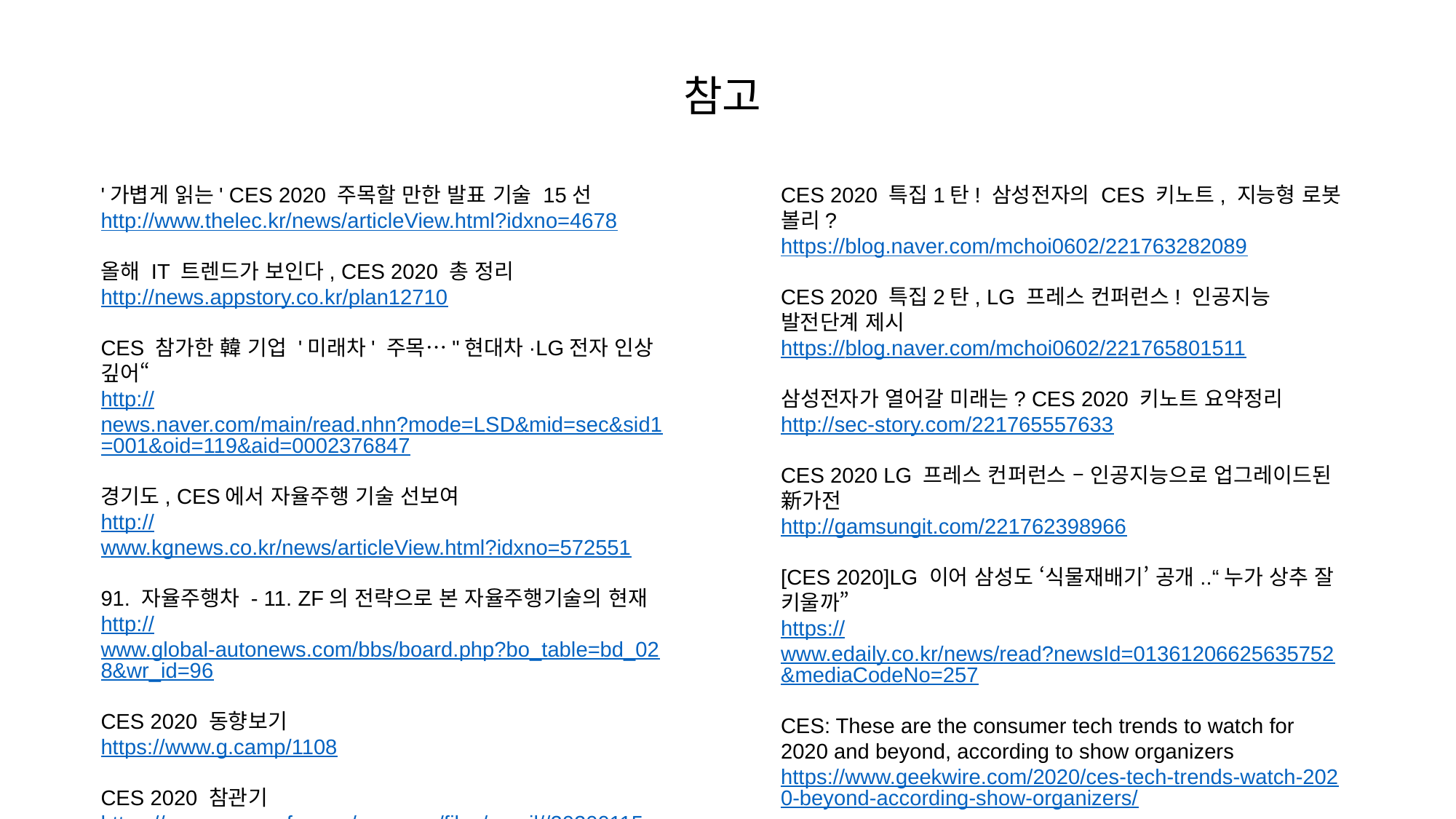

참고
'가볍게 읽는' CES 2020 주목할 만한 발표 기술 15선
http://www.thelec.kr/news/articleView.html?idxno=4678

올해 IT 트렌드가 보인다, CES 2020 총 정리
http://news.appstory.co.kr/plan12710

CES 참가한 韓 기업 '미래차' 주목…"현대차·LG전자 인상 깊어“
http://news.naver.com/main/read.nhn?mode=LSD&mid=sec&sid1=001&oid=119&aid=0002376847

경기도, CES에서 자율주행 기술 선보여
http://www.kgnews.co.kr/news/articleView.html?idxno=572551

91. 자율주행차 - 11. ZF의 전략으로 본 자율주행기술의 현재
http://www.global-autonews.com/bbs/board.php?bo_table=bd_028&wr_id=96

CES 2020 동향보기
https://www.g.camp/1108

CES 2020 참관기
https://www.eugenefn.com/common/files/amail//20200115_B2510_leejaeil_624.pdf
CES 2020 특집1탄! 삼성전자의 CES 키노트, 지능형 로봇 볼리?
https://blog.naver.com/mchoi0602/221763282089

CES 2020 특집2탄, LG 프레스 컨퍼런스! 인공지능 발전단계 제시
https://blog.naver.com/mchoi0602/221765801511

삼성전자가 열어갈 미래는? CES 2020 키노트 요약정리
http://sec-story.com/221765557633

CES 2020 LG 프레스 컨퍼런스 – 인공지능으로 업그레이드된 新가전
http://gamsungit.com/221762398966

[CES 2020]LG 이어 삼성도 ‘식물재배기’ 공개..“누가 상추 잘 키울까”
https://www.edaily.co.kr/news/read?newsId=01361206625635752&mediaCodeNo=257

CES: These are the consumer tech trends to watch for 2020 and beyond, according to show organizers
https://www.geekwire.com/2020/ces-tech-trends-watch-2020-beyond-according-show-organizers/